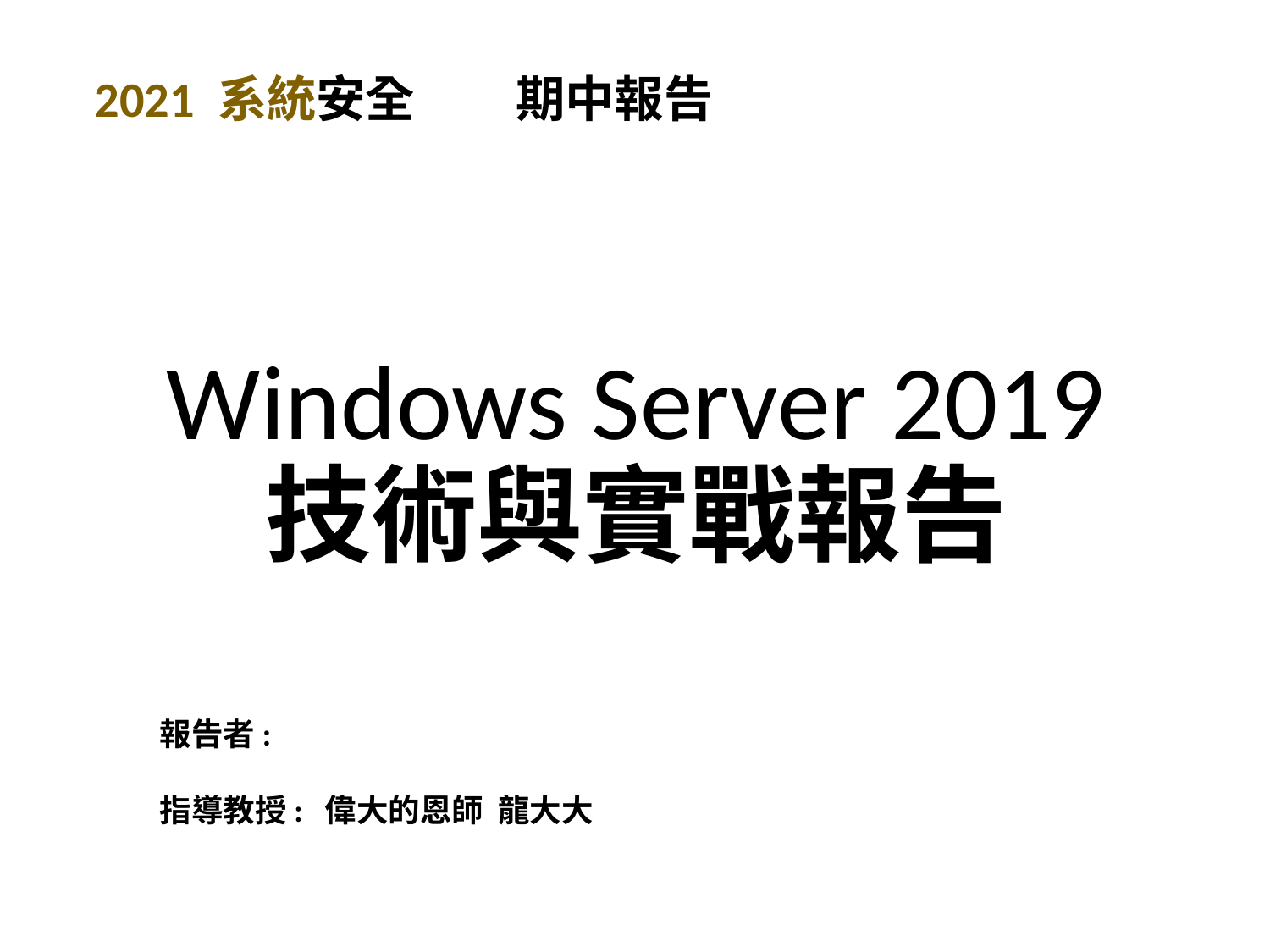

2021 系統安全         期中報告
# Windows Server 2019 技術與實戰報告
報告者:

指導教授:  偉大的恩師  龍大大